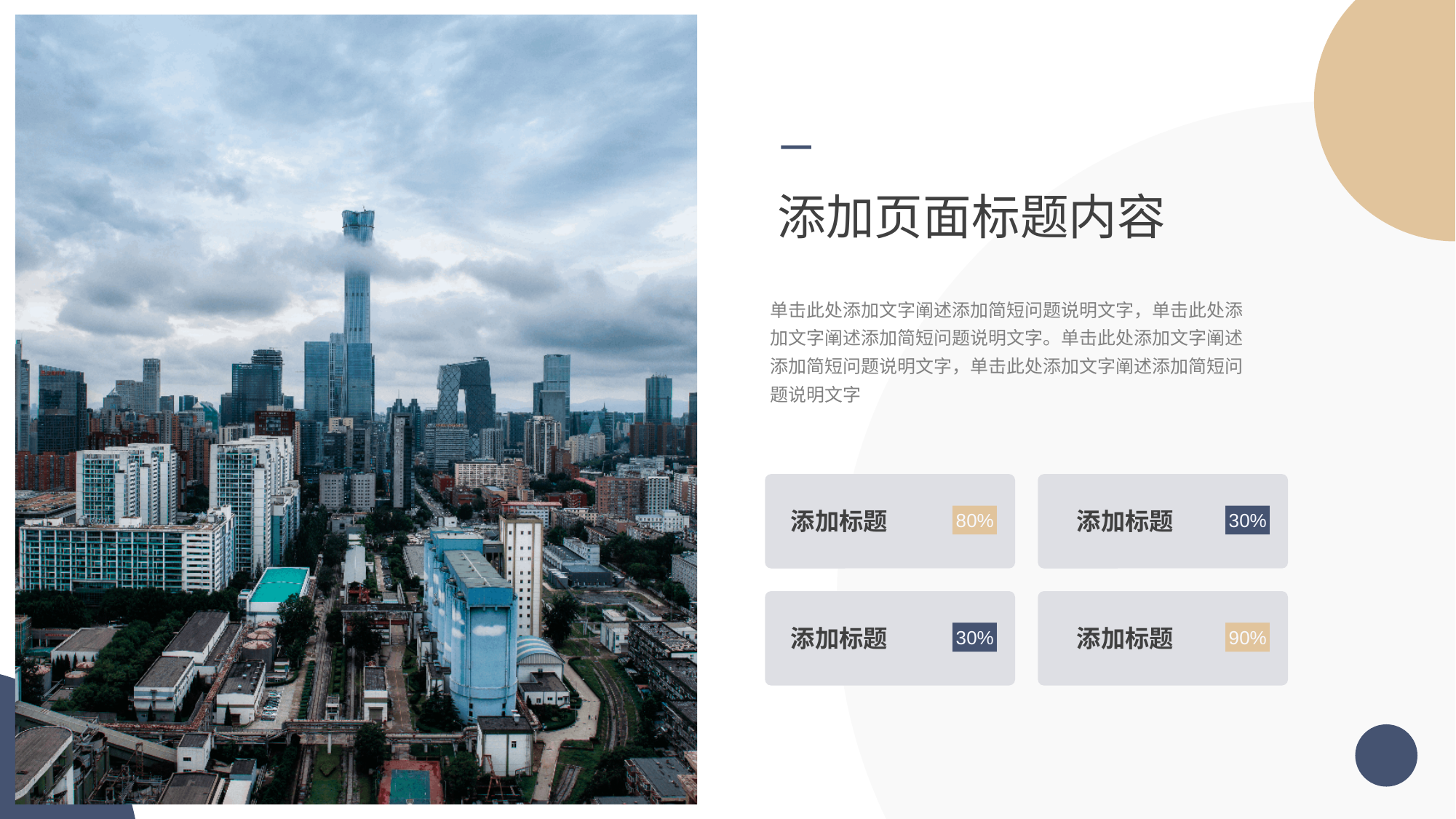

添加页面标题内容
单击此处添加文字阐述添加简短问题说明文字，单击此处添加文字阐述添加简短问题说明文字。单击此处添加文字阐述添加简短问题说明文字，单击此处添加文字阐述添加简短问题说明文字

添加标题
添加标题
80%
30%

添加标题
添加标题
30%
90%